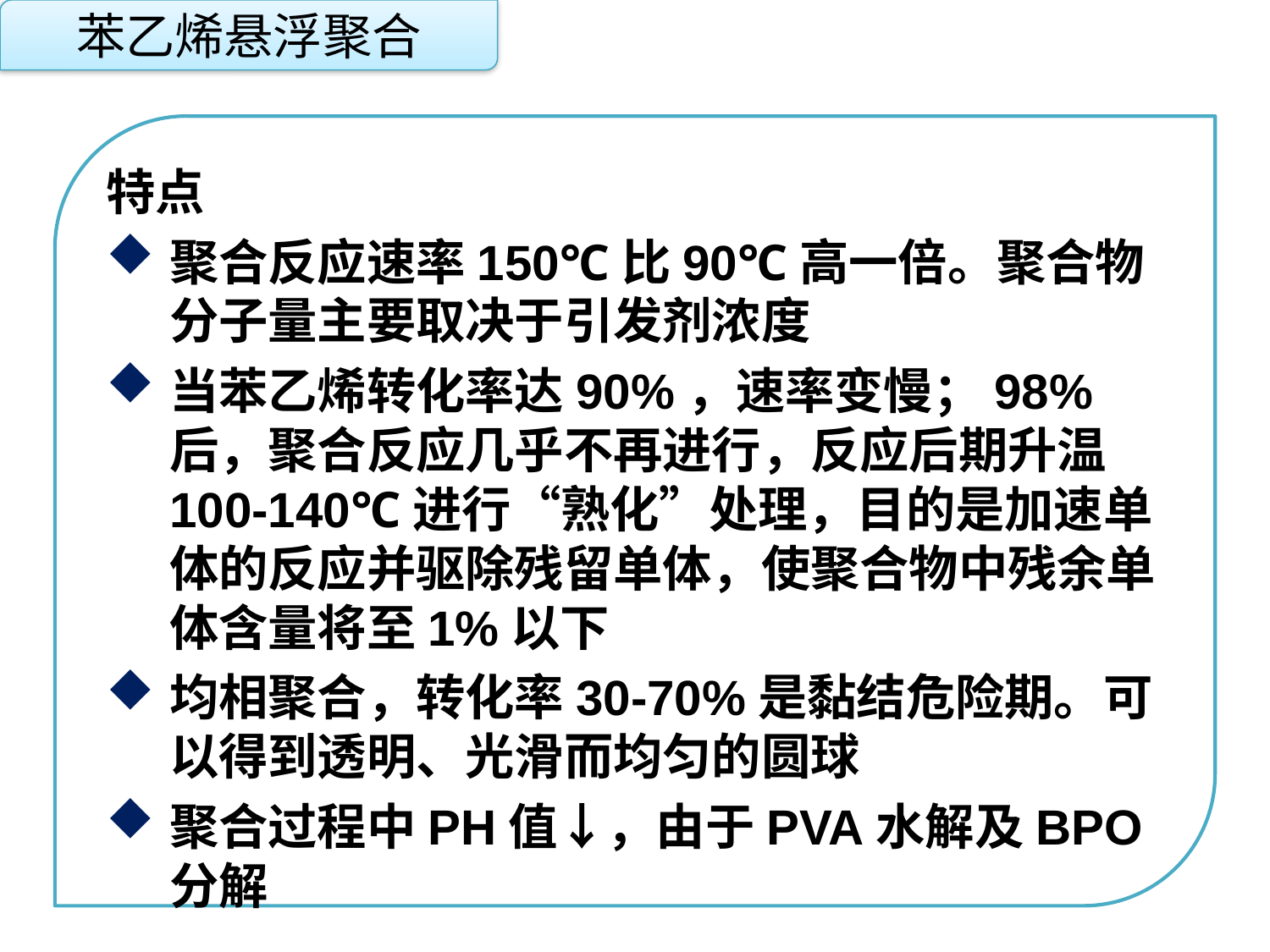

苯乙烯悬浮聚合
特点
聚合反应速率150℃比90℃高一倍。聚合物分子量主要取决于引发剂浓度
当苯乙烯转化率达90%，速率变慢；98%后，聚合反应几乎不再进行，反应后期升温100-140℃进行“熟化”处理，目的是加速单体的反应并驱除残留单体，使聚合物中残余单体含量将至1%以下
均相聚合，转化率30-70%是黏结危险期。可以得到透明、光滑而均匀的圆球
聚合过程中PH值↓，由于PVA水解及BPO分解
点击添加文本
点击添加文本
点击添加文本
点击添加文本